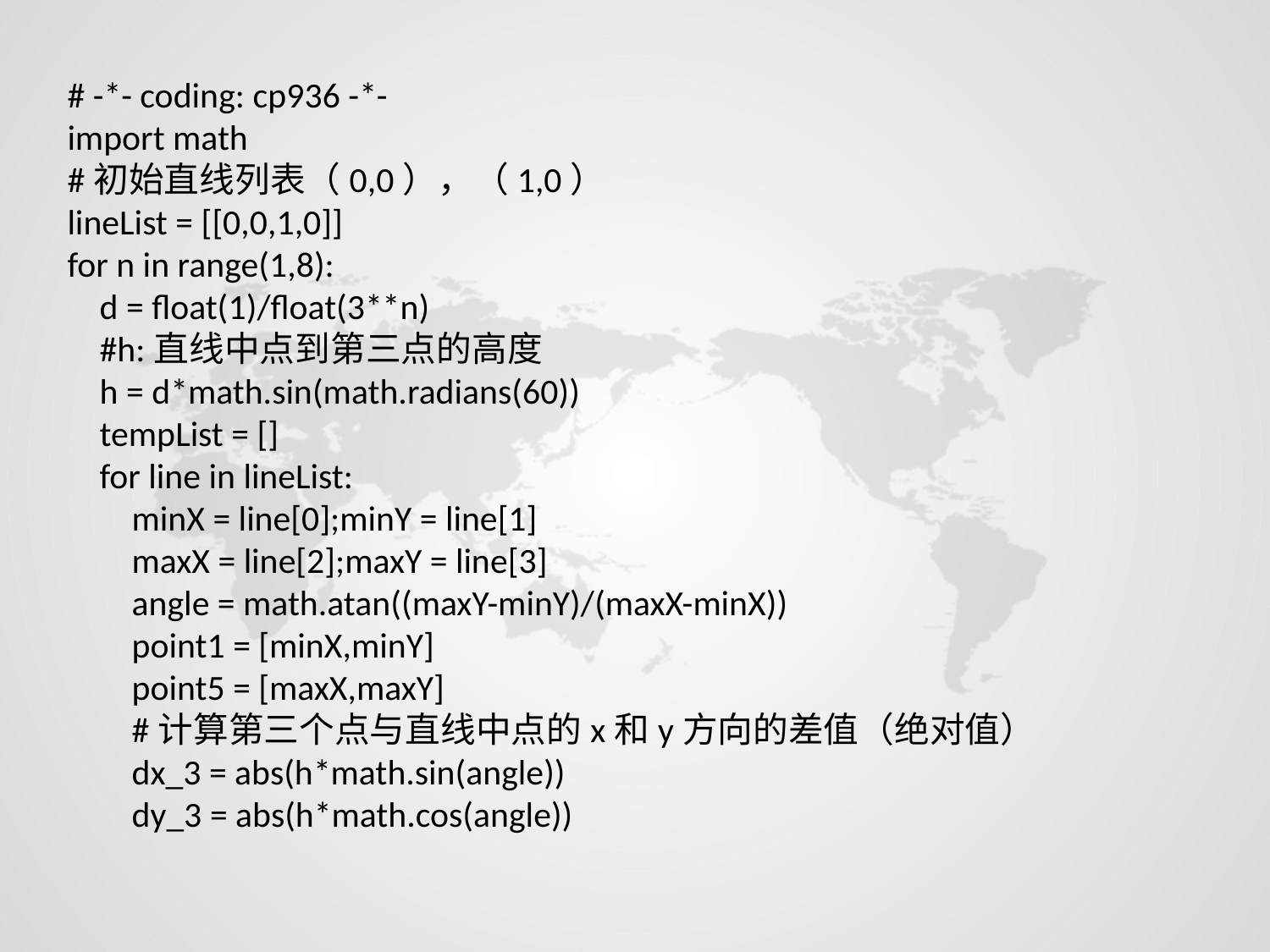

# -*- coding: cp936 -*-
import math
#初始直线列表（0,0），（1,0）
lineList = [[0,0,1,0]]
for n in range(1,8):
    d = float(1)/float(3**n)
    #h:直线中点到第三点的高度
    h = d*math.sin(math.radians(60))
    tempList = []
    for line in lineList:
        minX = line[0];minY = line[1]
        maxX = line[2];maxY = line[3]
        angle = math.atan((maxY-minY)/(maxX-minX))
        point1 = [minX,minY]
        point5 = [maxX,maxY]
        #计算第三个点与直线中点的x和y方向的差值（绝对值）
        dx_3 = abs(h*math.sin(angle))
        dy_3 = abs(h*math.cos(angle))